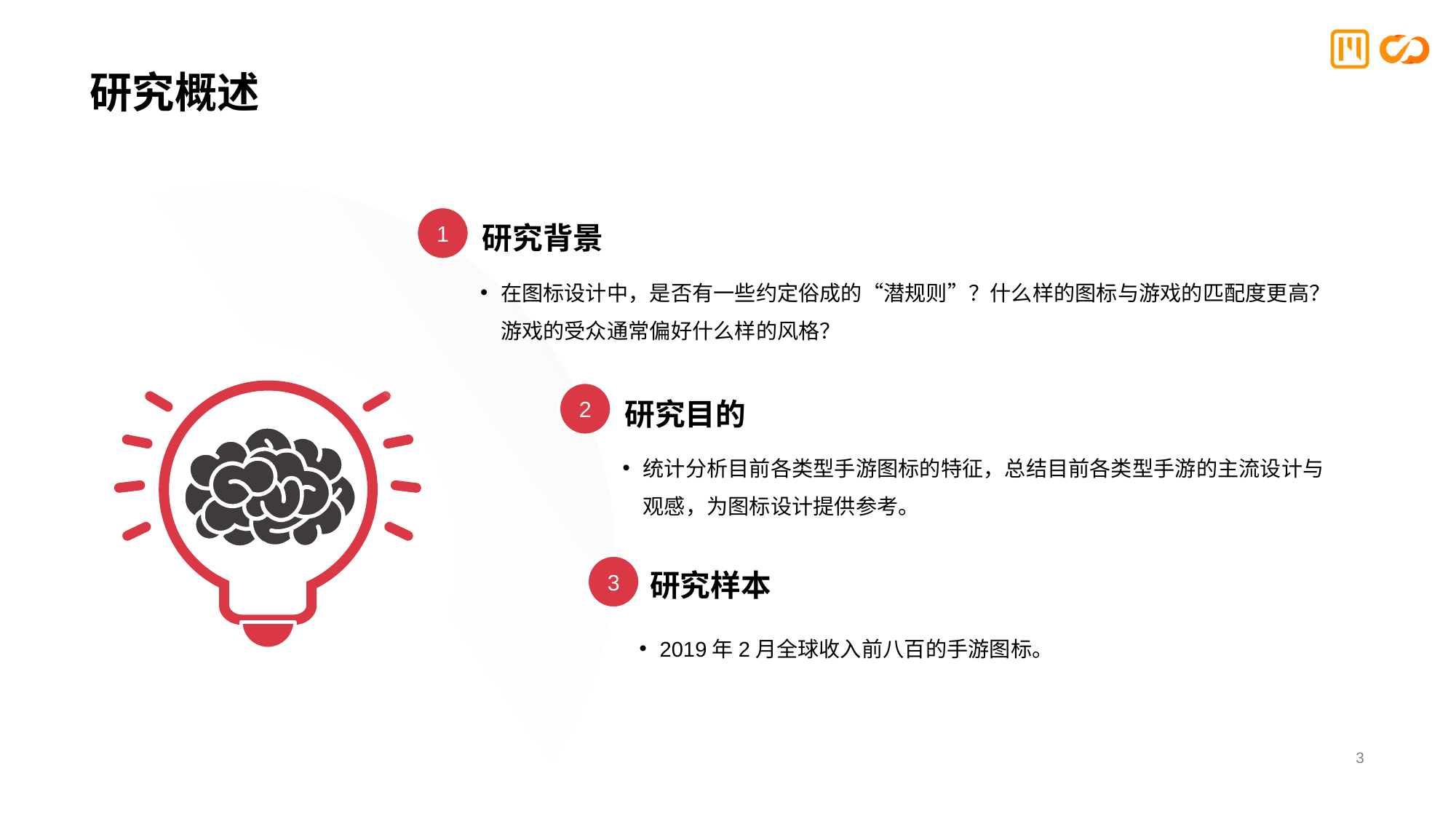

研究概述

研究背景
1
在图标设计中，是否有一些约定俗成的“潜规则”？什么样的图标与游戏的匹配度更高？游戏的受众通常偏好什么样的风格？
研究目的
2
统计分析目前各类型手游图标的特征，总结目前各类型手游的主流设计与观感，为图标设计提供参考。

3
研究样本
2019年2月全球收入前八百的手游图标。
3